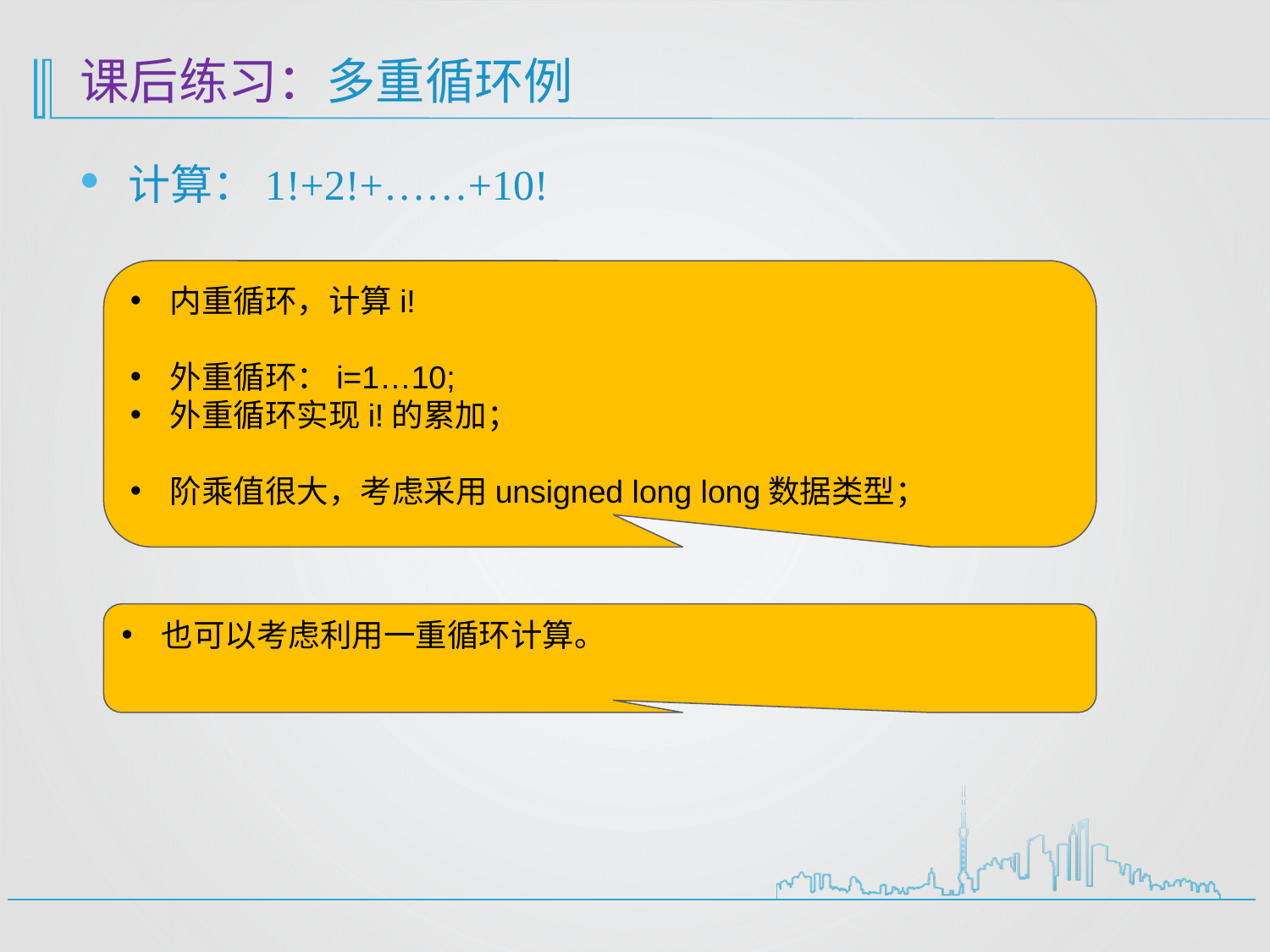

# 课后练习：多重循环例
计算：1!+2!+……+10!

内重循环，计算i!

外重循环：i=1…10;
外重循环实现i!的累加；

阶乘值很大，考虑采用unsigned long long数据类型；

也可以考虑利用一重循环计算。